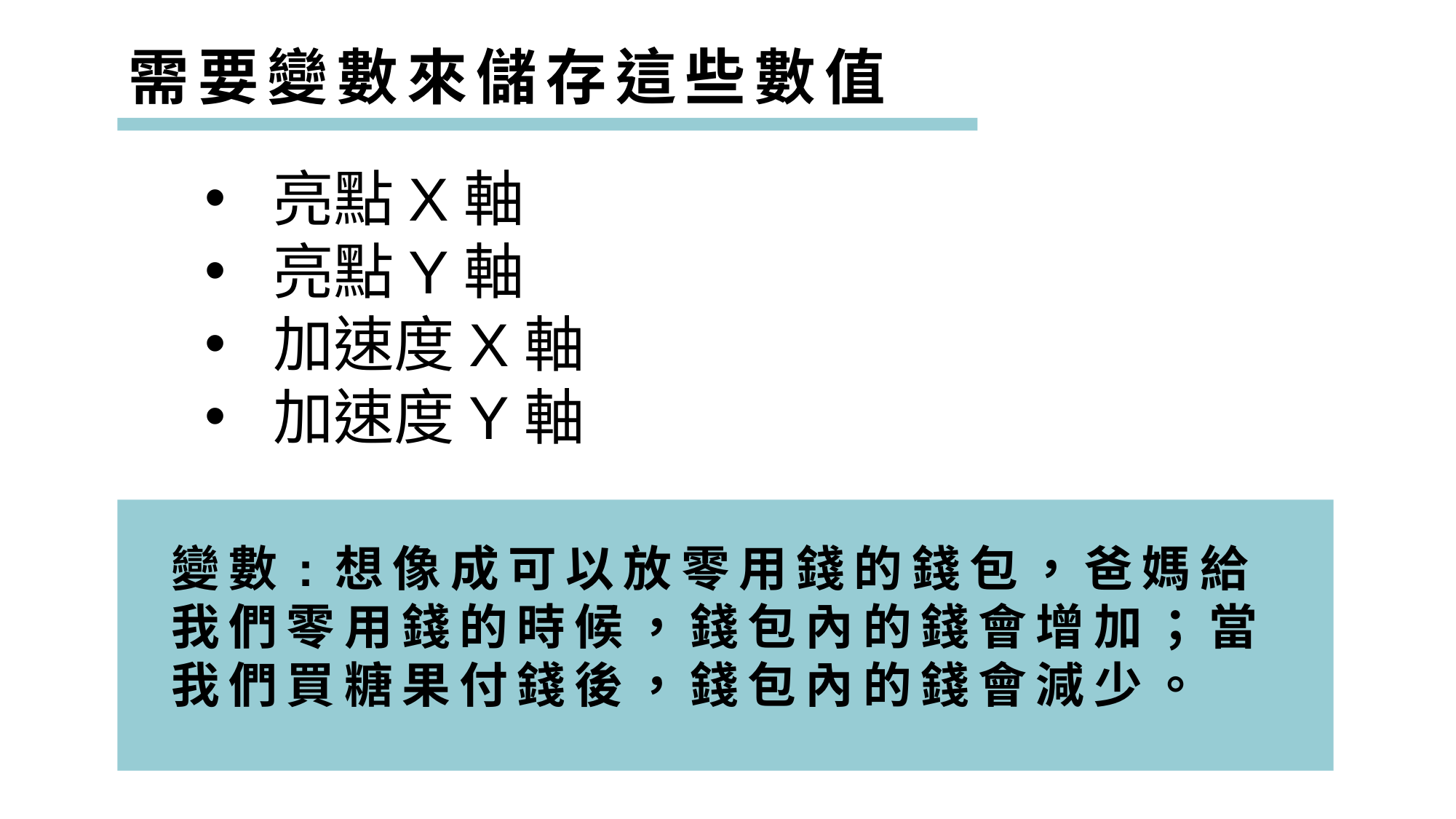

需要變數來儲存這些數值

亮點X軸
亮點Y軸
加速度X軸
加速度Y軸

變數:想像成可以放零用錢的錢包，爸媽給我們零用錢的時候，錢包內的錢會增加；當我們買糖果付錢後，錢包內的錢會減少。